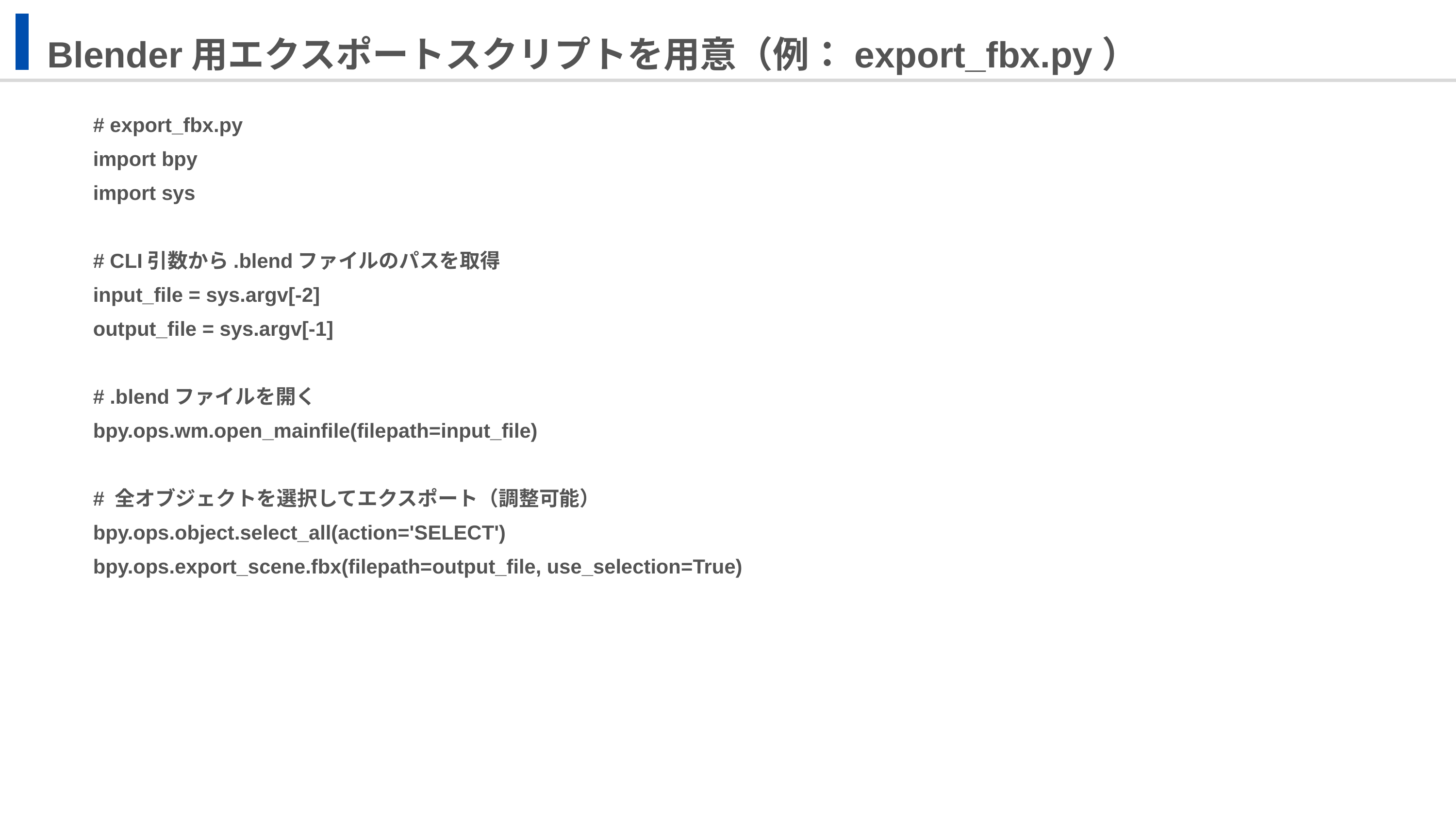

Blender用エクスポートスクリプトを用意（例：export_fbx.py）
# export_fbx.py
import bpy
import sys

# CLI引数から.blendファイルのパスを取得
input_file = sys.argv[-2]
output_file = sys.argv[-1]

# .blendファイルを開く
bpy.ops.wm.open_mainfile(filepath=input_file)

# 全オブジェクトを選択してエクスポート（調整可能）
bpy.ops.object.select_all(action='SELECT')
bpy.ops.export_scene.fbx(filepath=output_file, use_selection=True)